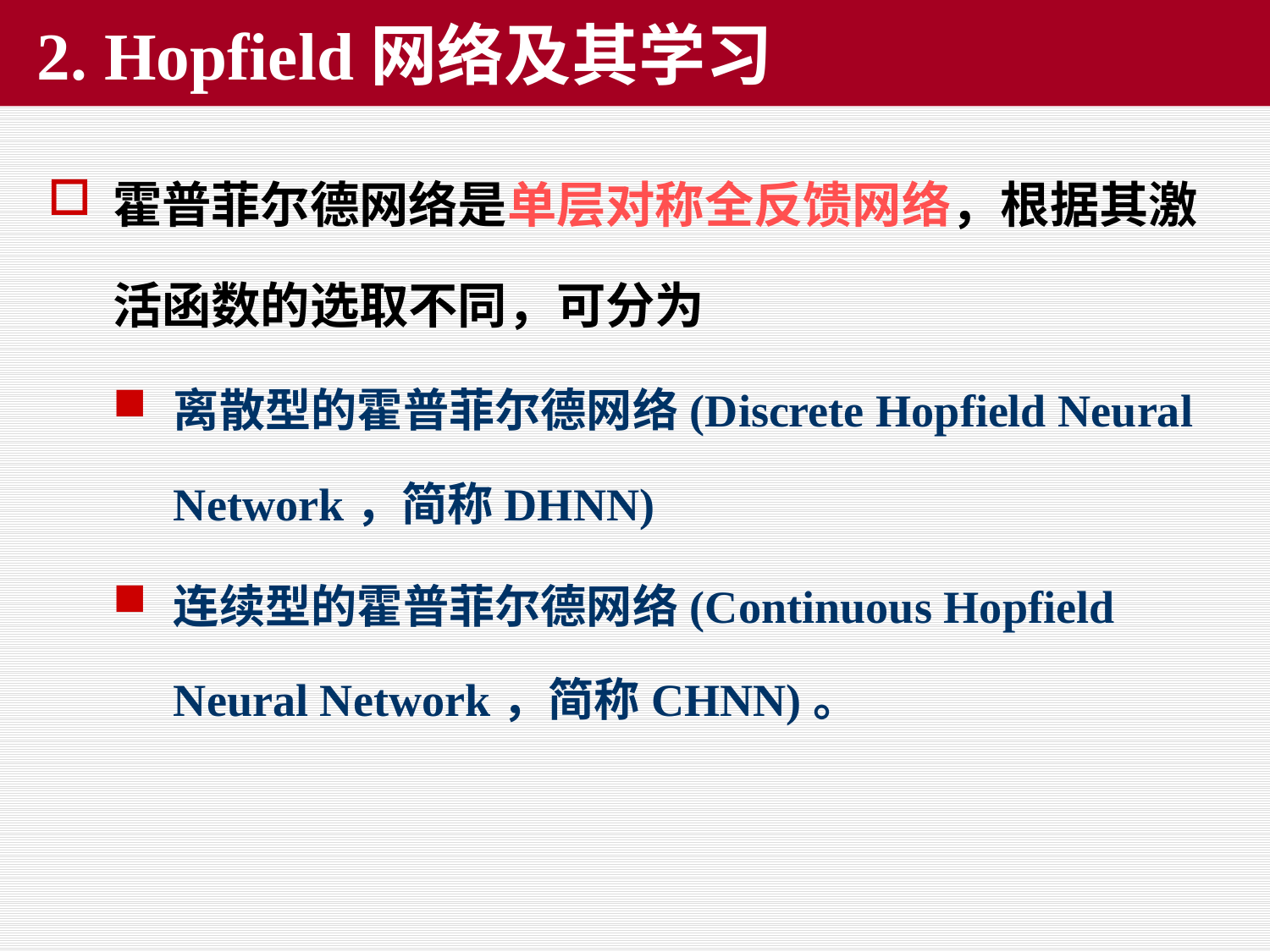

# 2. Hopfield网络及其学习
霍普菲尔德网络是单层对称全反馈网络，根据其激活函数的选取不同，可分为
离散型的霍普菲尔德网络(Discrete Hopfield Neural Network，简称DHNN)
连续型的霍普菲尔德网络(Continuous Hopfield Neural Network，简称CHNN)。